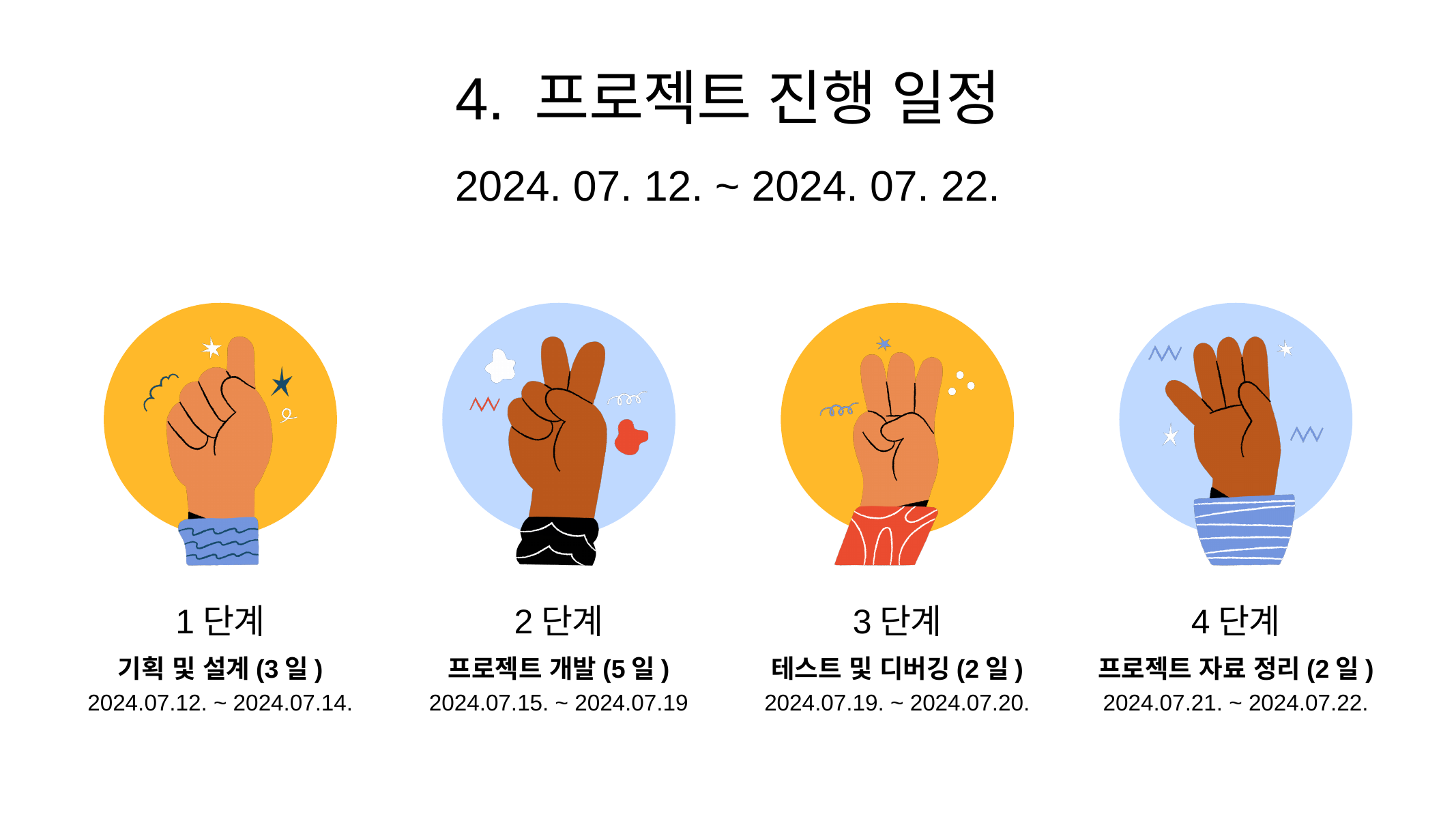

4. 프로젝트 진행 일정
2024. 07. 12. ~ 2024. 07. 22.

1단계
기획 및 설계(3일)
2024.07.12. ~ 2024.07.14.

2단계
프로젝트 개발(5일)
2024.07.15. ~ 2024.07.19

3단계
테스트 및 디버깅(2일)
2024.07.19. ~ 2024.07.20.

4단계
프로젝트 자료 정리(2일)
2024.07.21. ~ 2024.07.22.